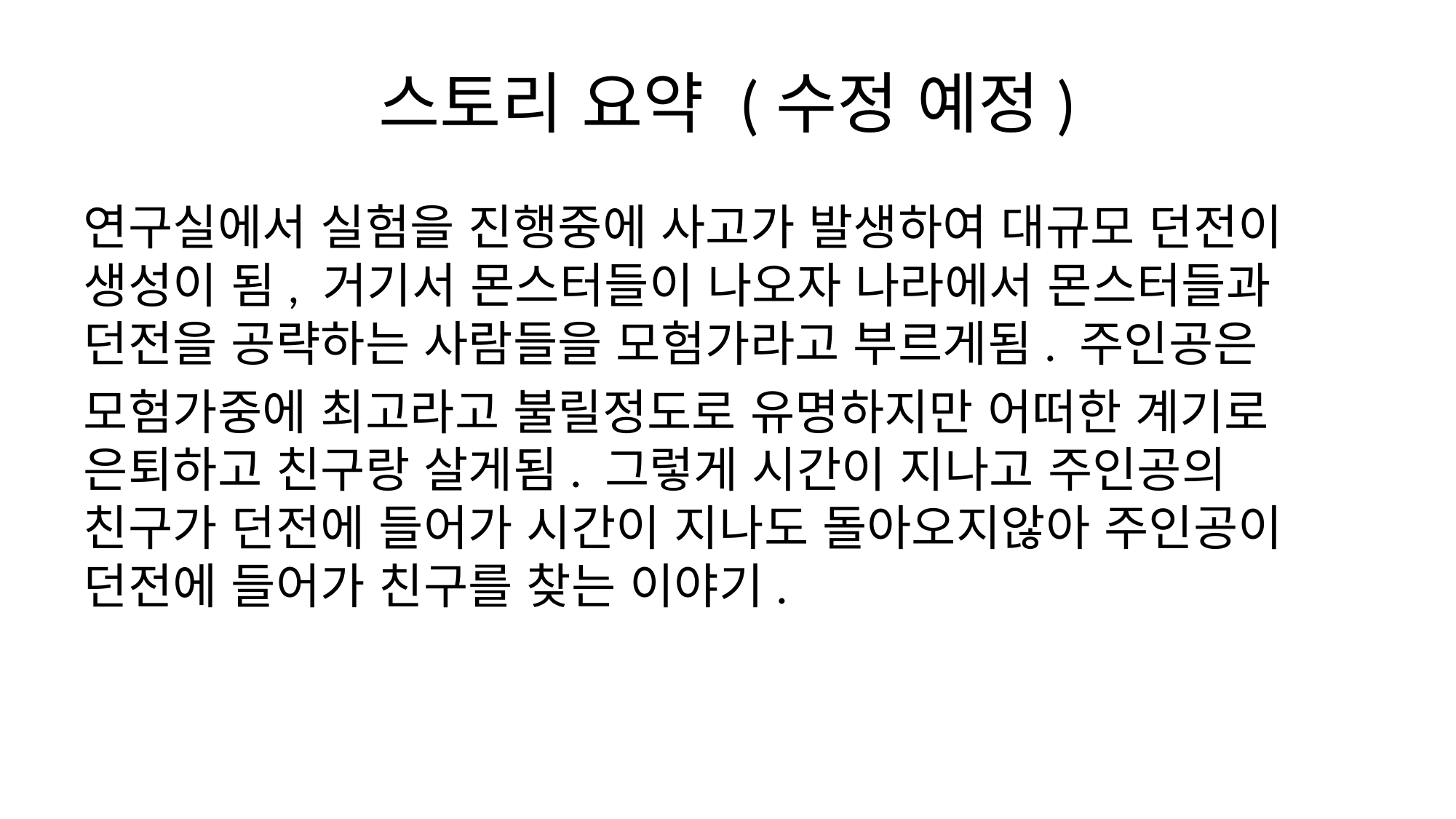

# 스토리 요약 (수정 예정)
연구실에서 실험을 진행중에 사고가 발생하여 대규모 던전이 생성이 됨, 거기서 몬스터들이 나오자 나라에서 몬스터들과 던전을 공략하는 사람들을 모험가라고 부르게됨. 주인공은
모험가중에 최고라고 불릴정도로 유명하지만 어떠한 계기로 은퇴하고 친구랑 살게됨. 그렇게 시간이 지나고 주인공의 친구가 던전에 들어가 시간이 지나도 돌아오지않아 주인공이 던전에 들어가 친구를 찾는 이야기.